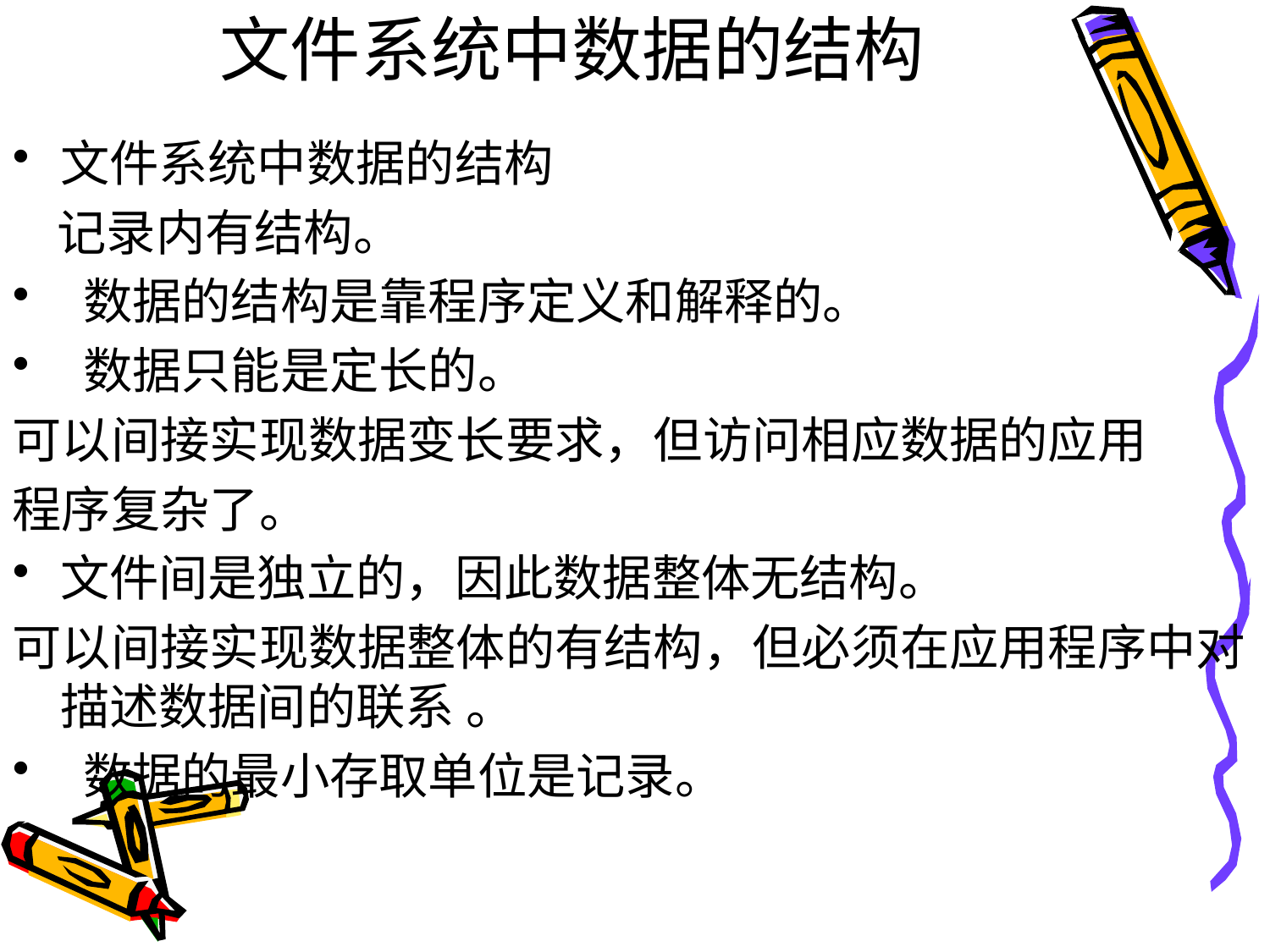

# 文件系统中数据的结构
文件系统中数据的结构
   记录内有结构。
 数据的结构是靠程序定义和解释的。
 数据只能是定长的。
可以间接实现数据变长要求，但访问相应数据的应用
程序复杂了。
文件间是独立的，因此数据整体无结构。
可以间接实现数据整体的有结构，但必须在应用程序中对描述数据间的联系 。
 数据的最小存取单位是记录。